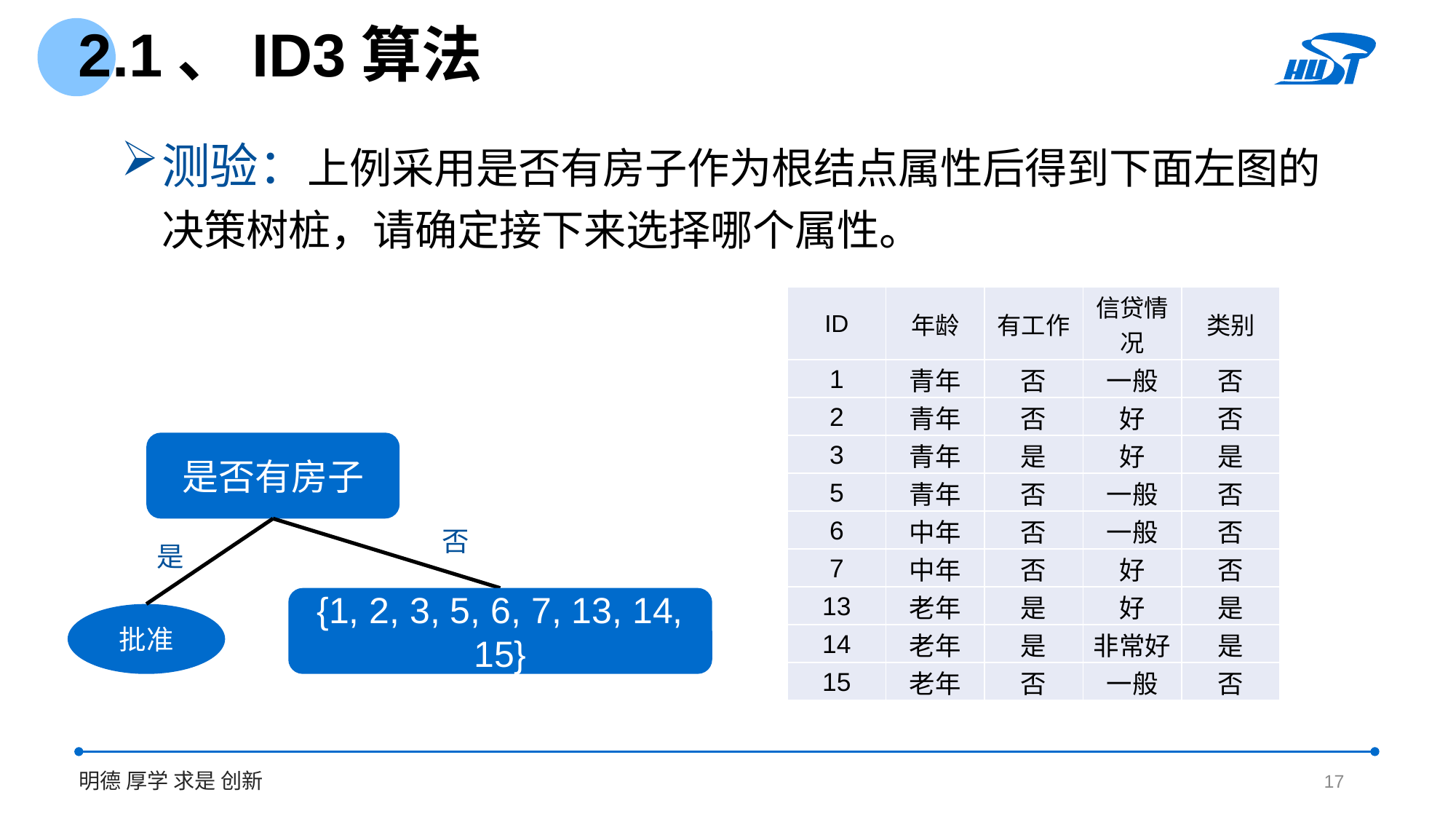

2.1、ID3算法
测验：上例采用是否有房子作为根结点属性后得到下面左图的决策树桩，请确定接下来选择哪个属性。
| ID | 年龄 | 有工作 | 信贷情况 | 类别 |
| --- | --- | --- | --- | --- |
| 1 | 青年 | 否 | 一般 | 否 |
| 2 | 青年 | 否 | 好 | 否 |
| 3 | 青年 | 是 | 好 | 是 |
| 5 | 青年 | 否 | 一般 | 否 |
| 6 | 中年 | 否 | 一般 | 否 |
| 7 | 中年 | 否 | 好 | 否 |
| 13 | 老年 | 是 | 好 | 是 |
| 14 | 老年 | 是 | 非常好 | 是 |
| 15 | 老年 | 否 | 一般 | 否 |
是否有房子
否
是
{1, 2, 3, 5, 6, 7, 13, 14, 15}
批准
17